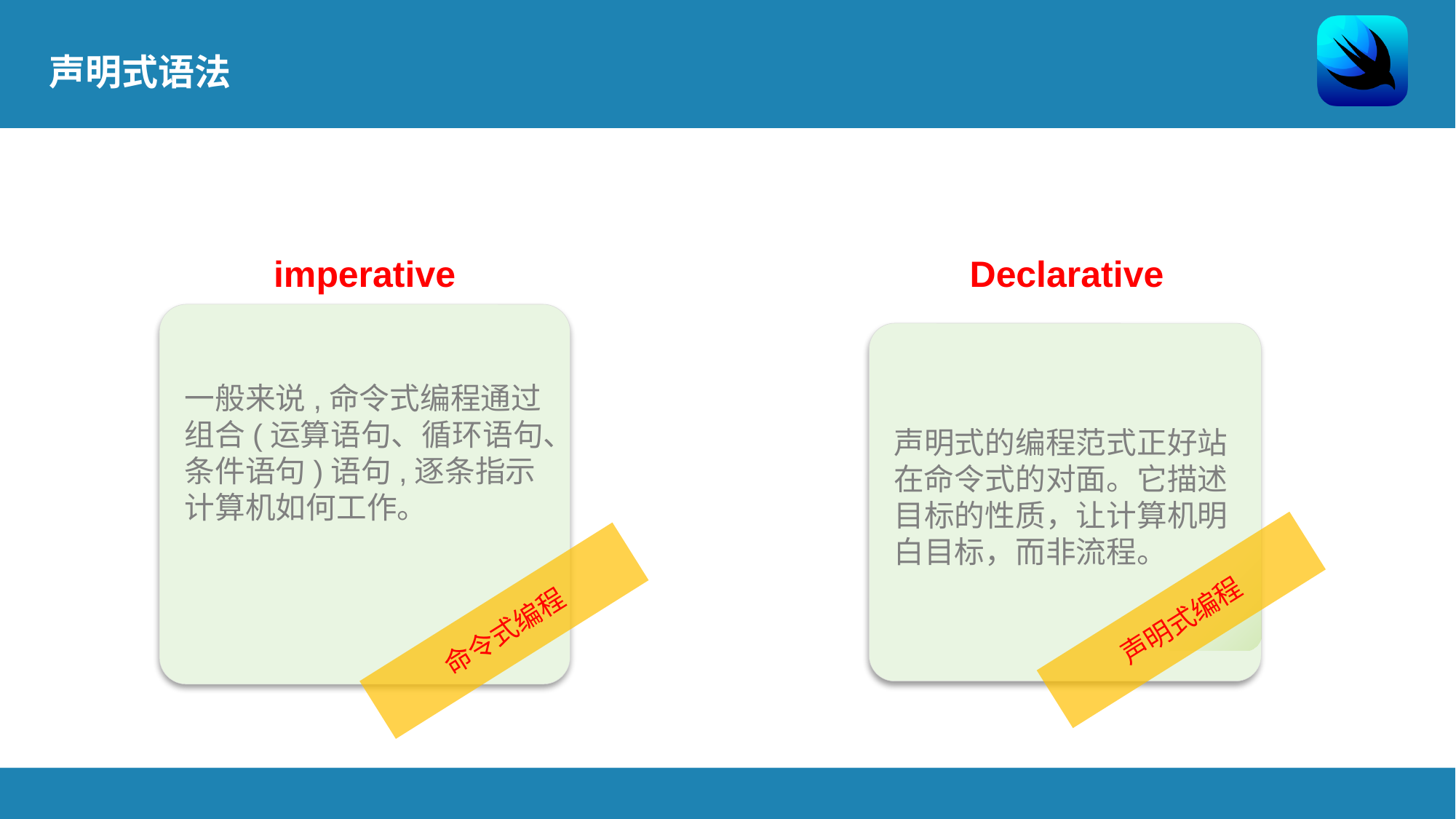

声明式语法
imperative
Declarative
一般来说,命令式编程通过组合(运算语句、循环语句、条件语句)语句,逐条指示计算机如何工作。

声明式的编程范式正好站在命令式的对面。它描述目标的性质，让计算机明白目标，而非流程。

声明式编程
命令式编程